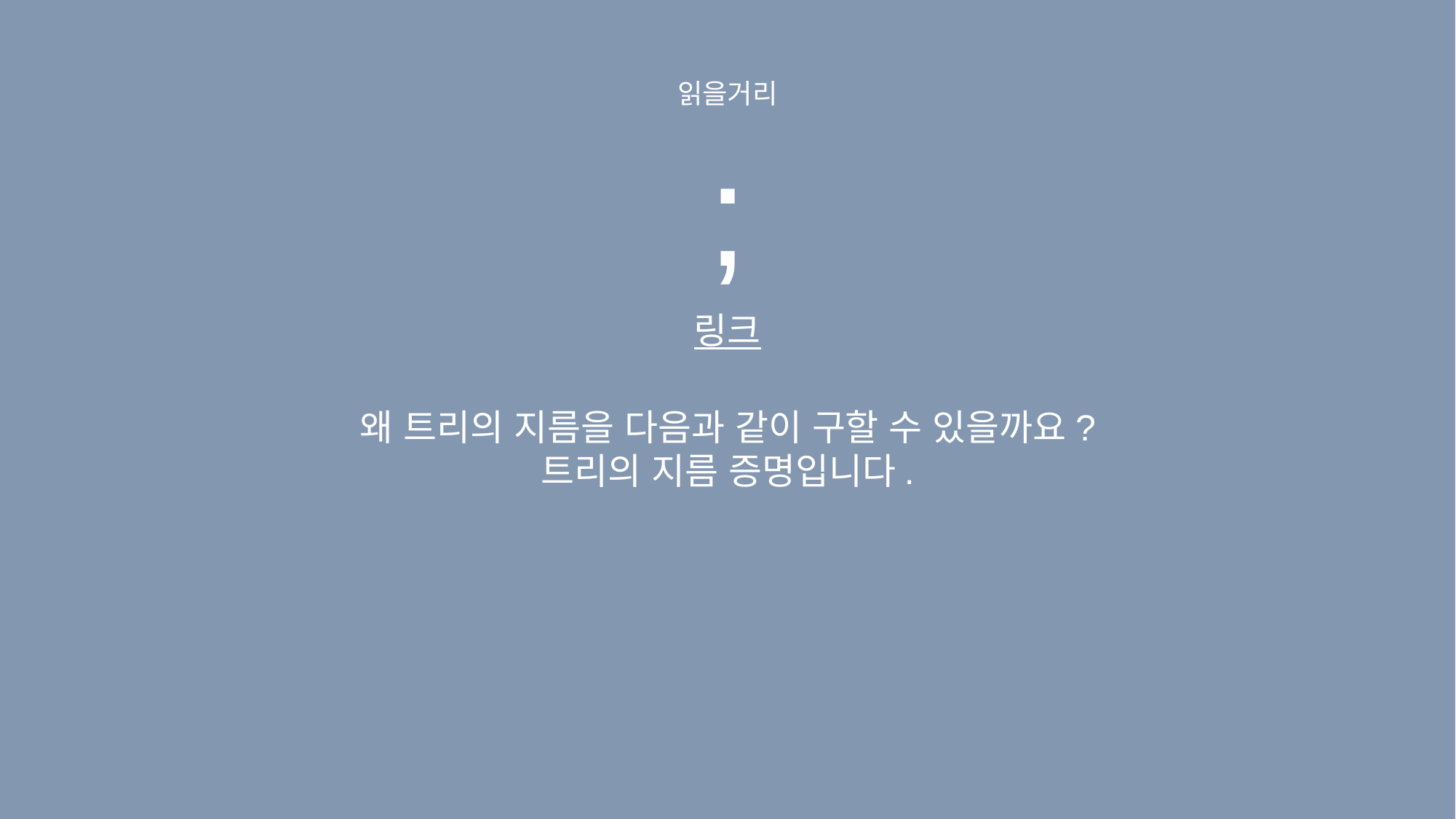

읽을거리
;
링크

왜 트리의 지름을 다음과 같이 구할 수 있을까요?
트리의 지름 증명입니다.